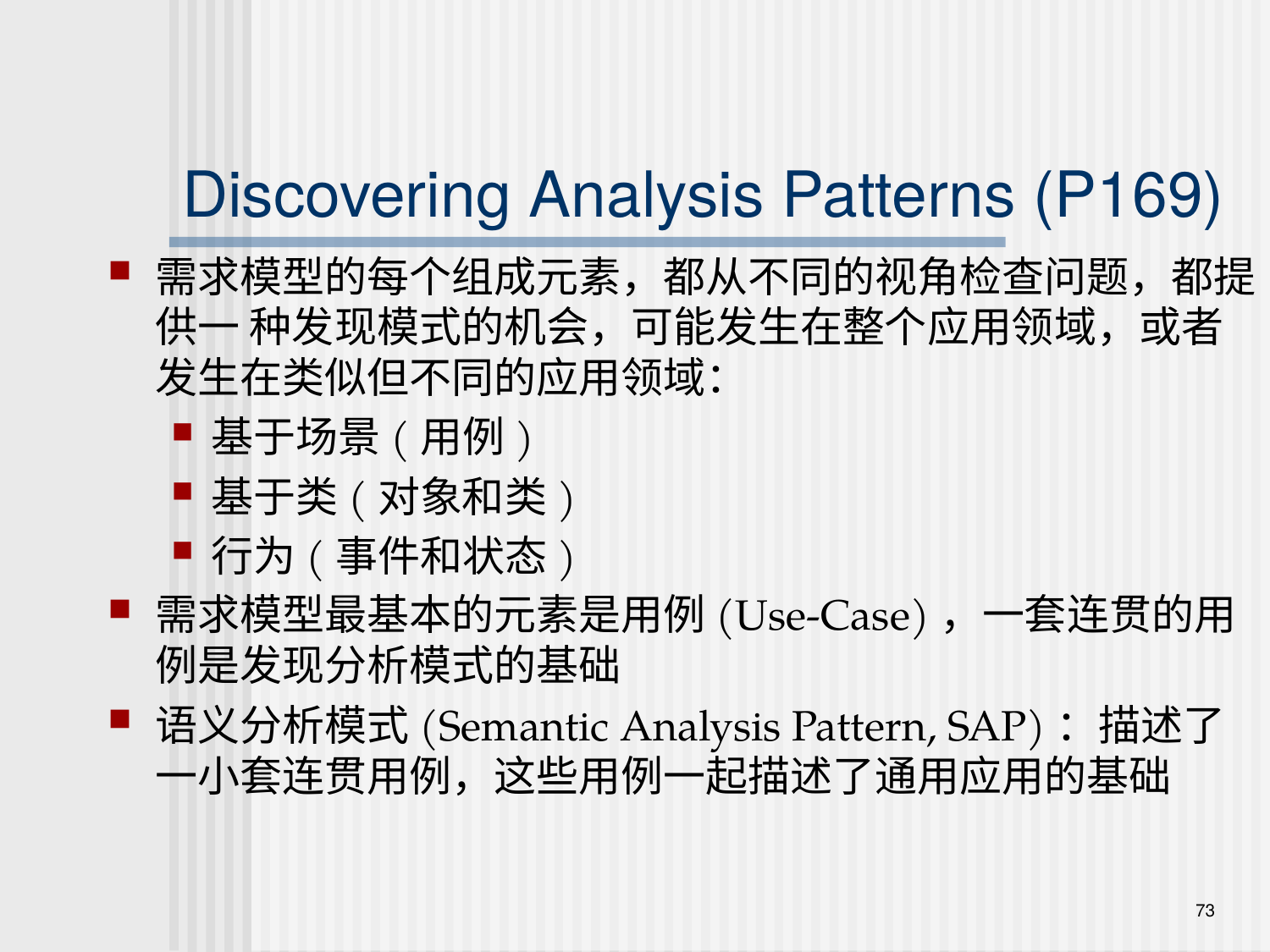

Discovering Analysis Patterns (P169)
需求模型的每个组成元素，都从不同的视角检查问题，都提供一 种发现模式的机会，可能发生在整个应用领域，或者发生在类似但不同的应用领域：
基于场景(用例)
基于类(对象和类)
行为(事件和状态)
需求模型最基本的元素是用例(Use-Case)，一套连贯的用例是发现分析模式的基础
语义分析模式(Semantic Analysis Pattern, SAP)：描述了一小套连贯用例，这些用例一起描述了通用应用的基础
73